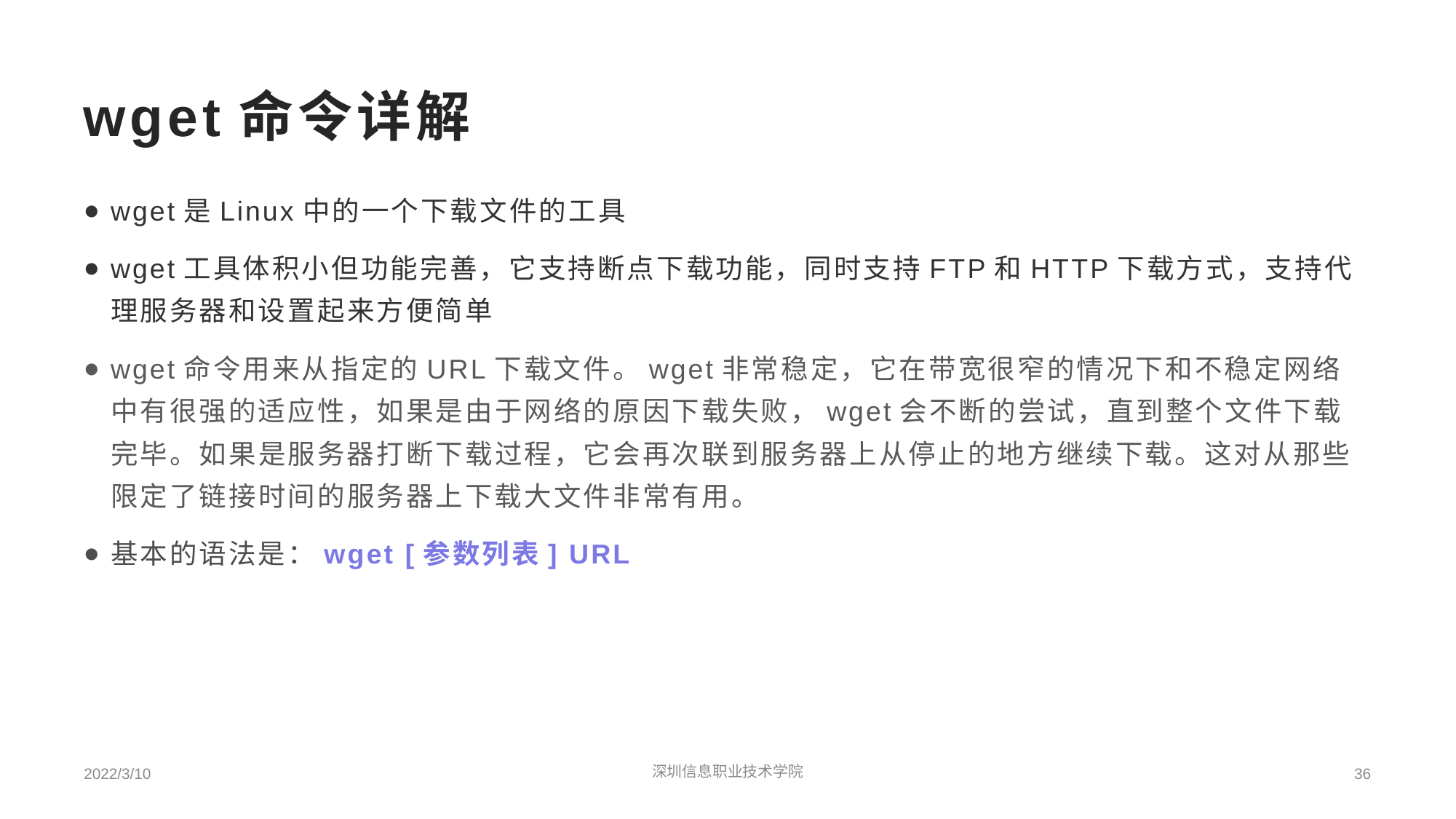

# wget命令详解
wget是Linux中的一个下载文件的工具
wget工具体积小但功能完善，它支持断点下载功能，同时支持FTP和HTTP下载方式，支持代理服务器和设置起来方便简单
wget命令用来从指定的URL下载文件。wget非常稳定，它在带宽很窄的情况下和不稳定网络中有很强的适应性，如果是由于网络的原因下载失败，wget会不断的尝试，直到整个文件下载完毕。如果是服务器打断下载过程，它会再次联到服务器上从停止的地方继续下载。这对从那些限定了链接时间的服务器上下载大文件非常有用。
基本的语法是：wget [参数列表] URL
2022/3/10
深圳信息职业技术学院
36